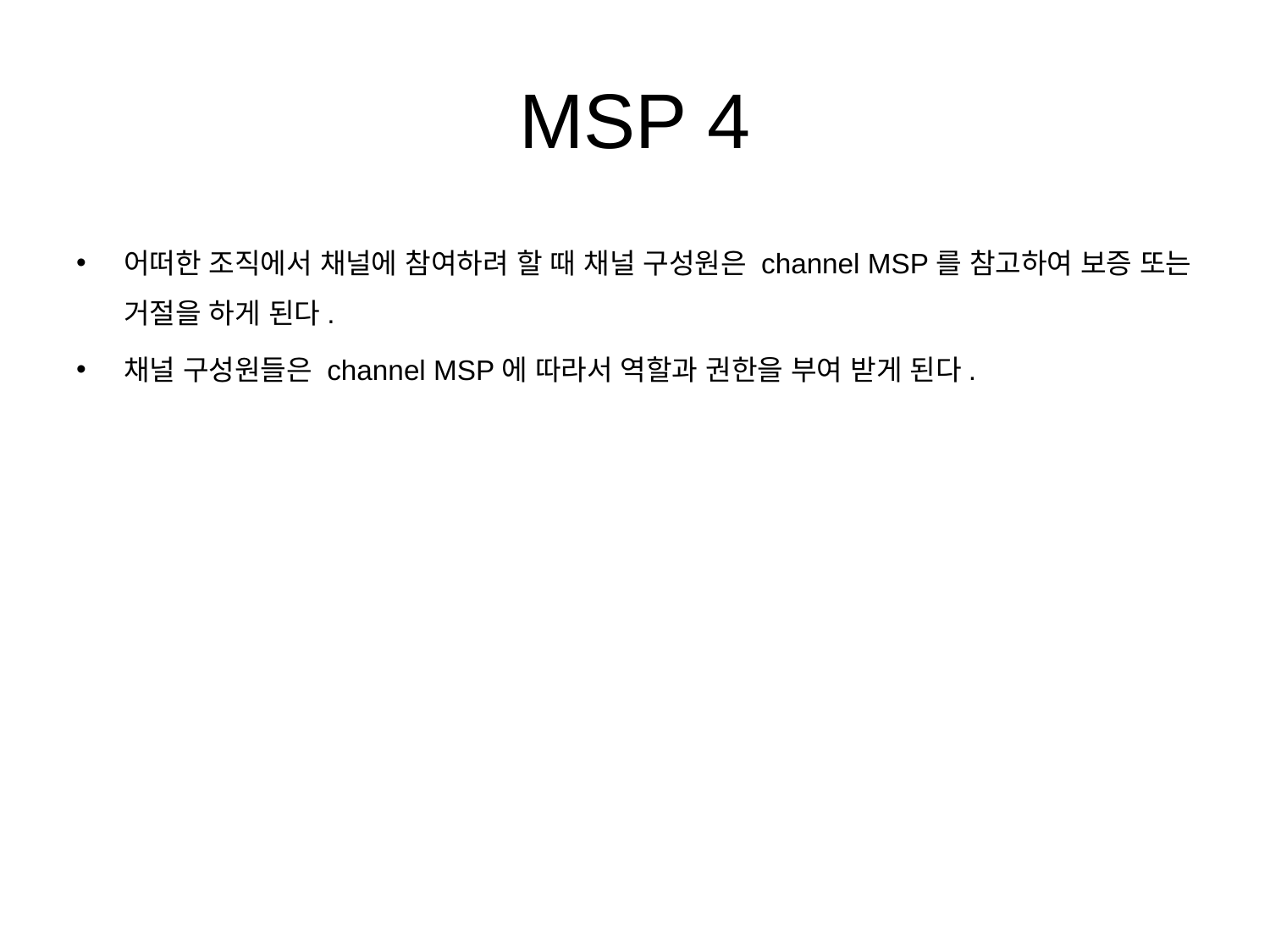

# MSP 4
어떠한 조직에서 채널에 참여하려 할 때 채널 구성원은 channel MSP를 참고하여 보증 또는 거절을 하게 된다.
채널 구성원들은 channel MSP에 따라서 역할과 권한을 부여 받게 된다.